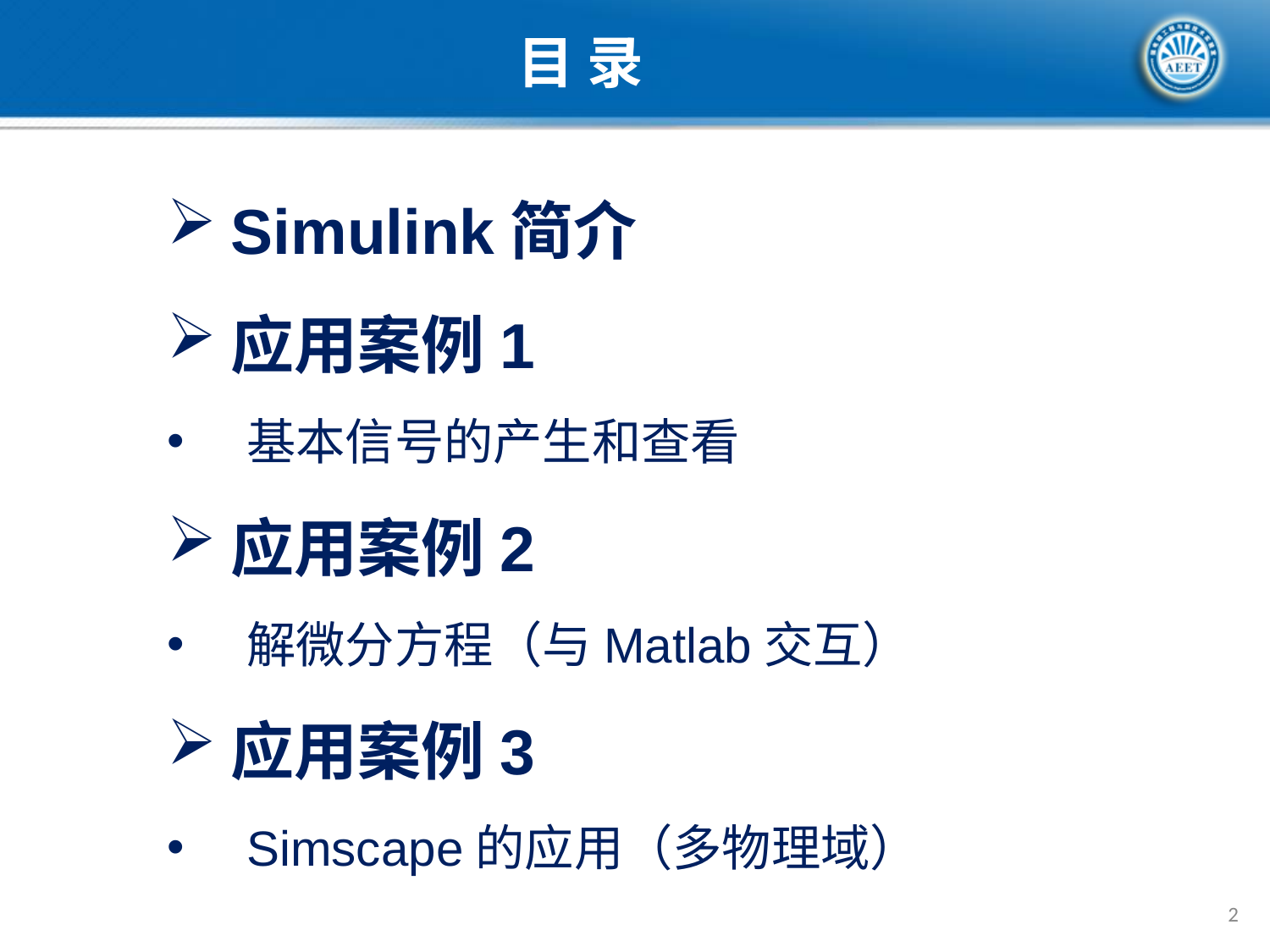

目 录
Simulink简介
应用案例1
基本信号的产生和查看
应用案例2
解微分方程（与Matlab交互）
应用案例3
Simscape的应用（多物理域）
2